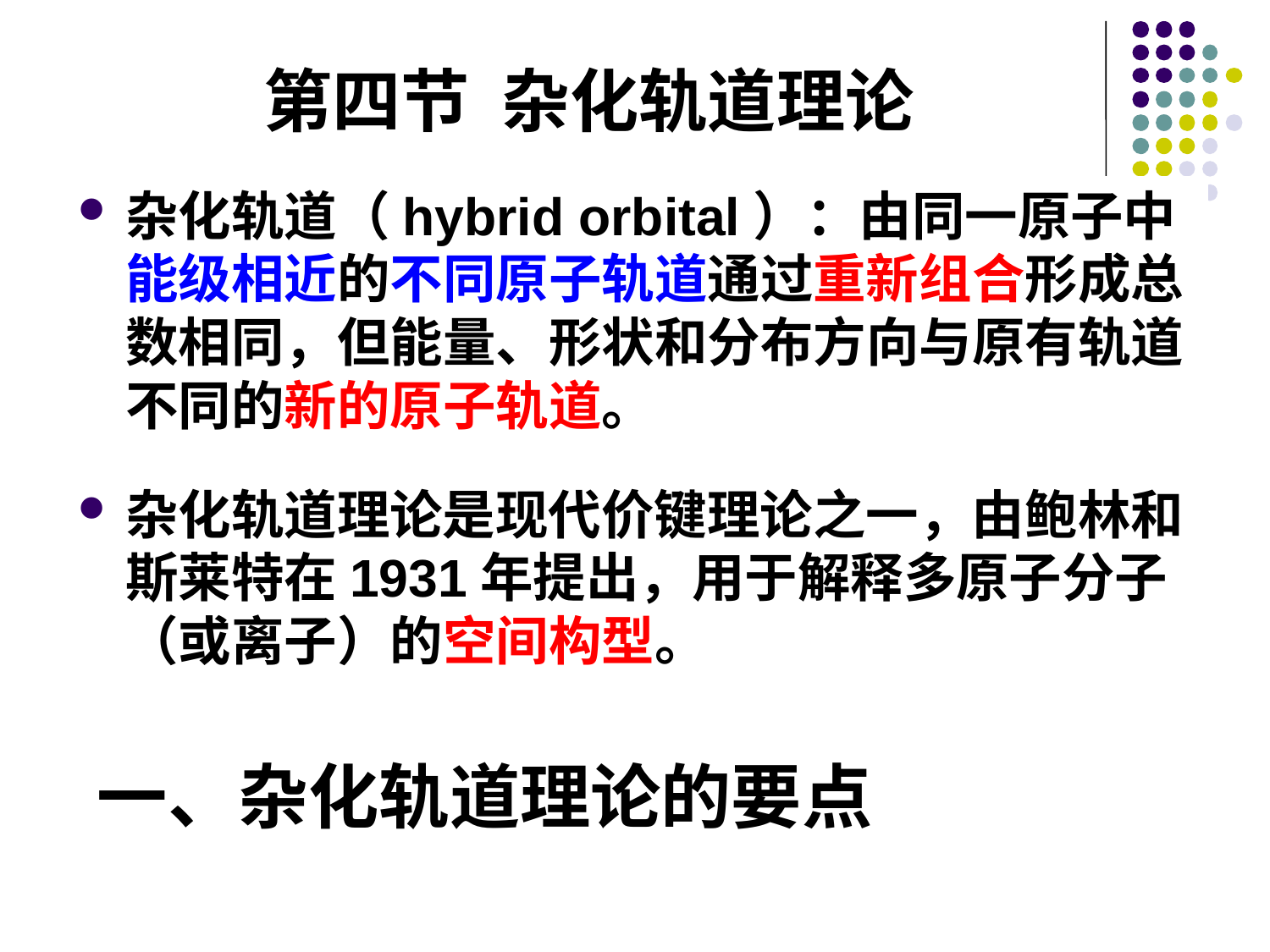

# 第四节  杂化轨道理论
杂化轨道（hybrid orbital）：由同一原子中能级相近的不同原子轨道通过重新组合形成总数相同，但能量、形状和分布方向与原有轨道不同的新的原子轨道。
杂化轨道理论是现代价键理论之一，由鲍林和斯莱特在1931年提出，用于解释多原子分子（或离子）的空间构型。
一、杂化轨道理论的要点